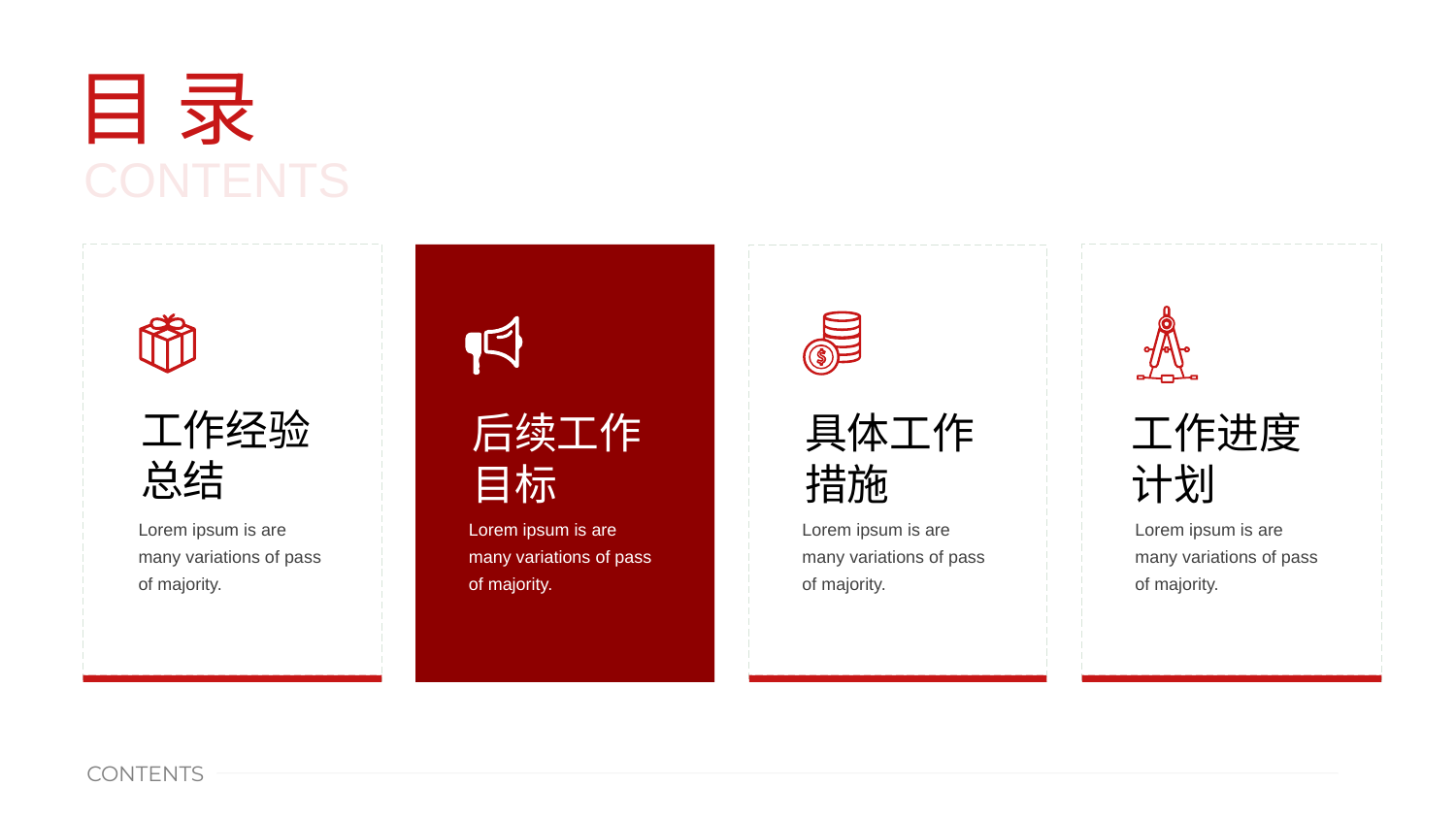

1
2
3
4
5
6
目 录
CONTENTS

工作经验
总结
后续工作
目标
工作进度
计划
具体工作
措施
Lorem ipsum is are
many variations of pass
of majority.
Lorem ipsum is are
many variations of pass
of majority.
Lorem ipsum is are
many variations of pass
of majority.
Lorem ipsum is are
many variations of pass
of majority.

CONTENTS